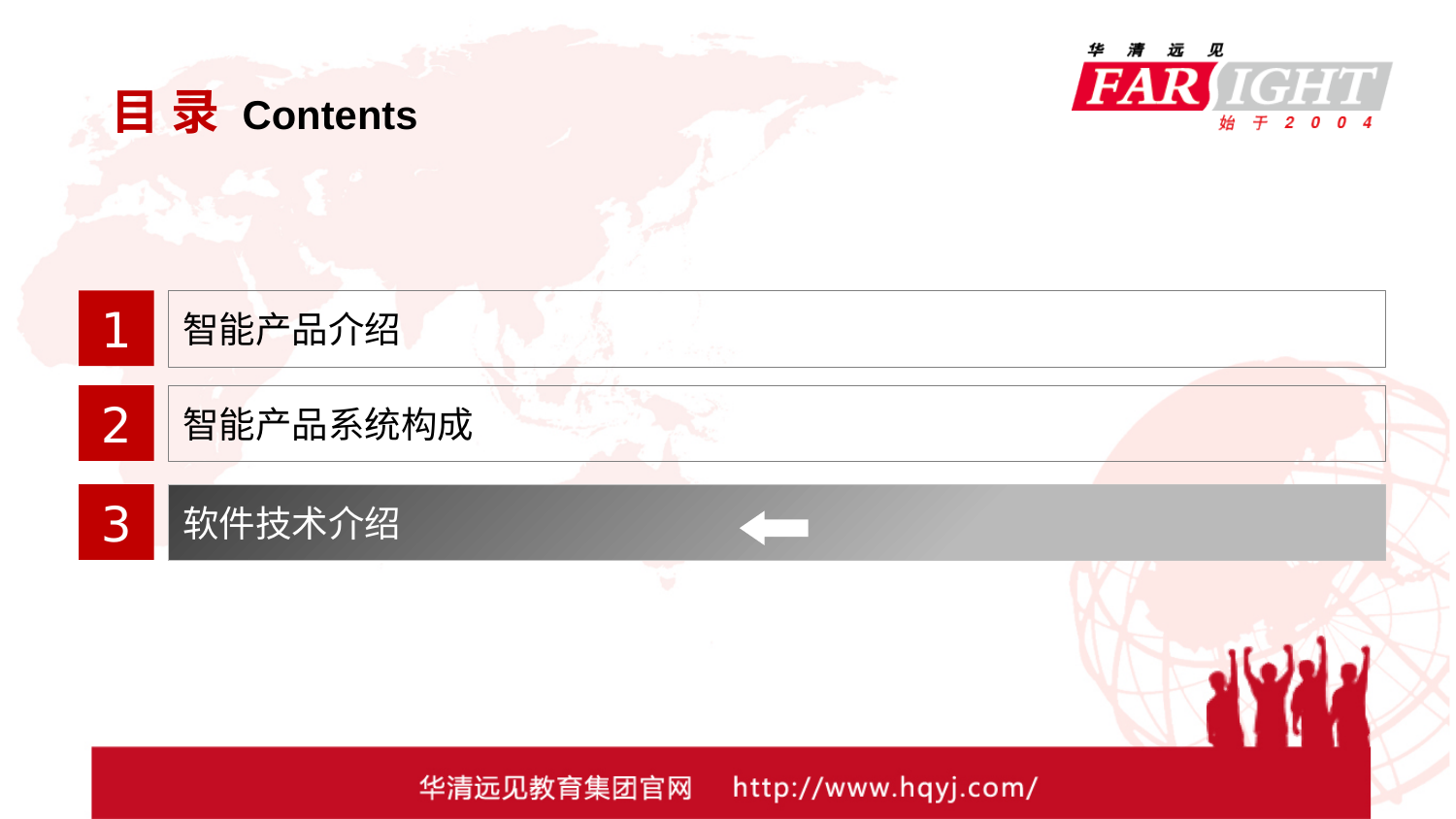

目 录 Contents
1
智能产品介绍

3
软件技术介绍
2
智能产品系统构成